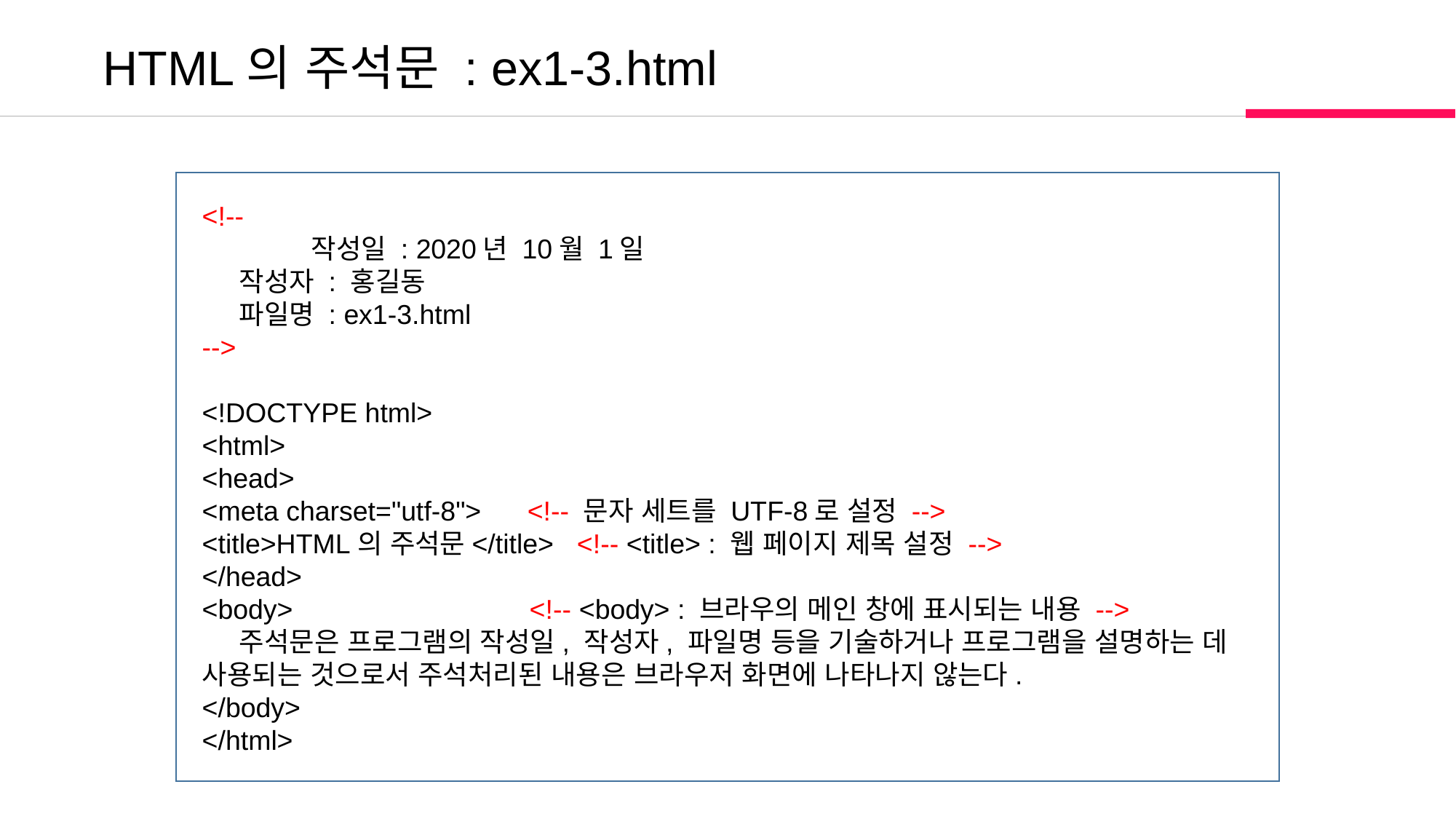

HTML의 주석문 : ex1-3.html

<!--
	작성일 : 2020년 10월 1일
    작성자 : 홍길동
    파일명 : ex1-3.html
-->

<!DOCTYPE html>
<html>
<head>
<meta charset="utf-8">      <!-- 문자 세트를 UTF-8로 설정 -->
<title>HTML의 주석문</title>   <!-- <title> : 웹 페이지 제목 설정 -->
</head>
<body>			<!-- <body> : 브라우의 메인 창에 표시되는 내용 -->
    주석문은 프로그램의 작성일, 작성자, 파일명 등을 기술하거나 프로그램을 설명하는 데 사용되는 것으로서 주석처리된 내용은 브라우저 화면에 나타나지 않는다.
</body>
</html>